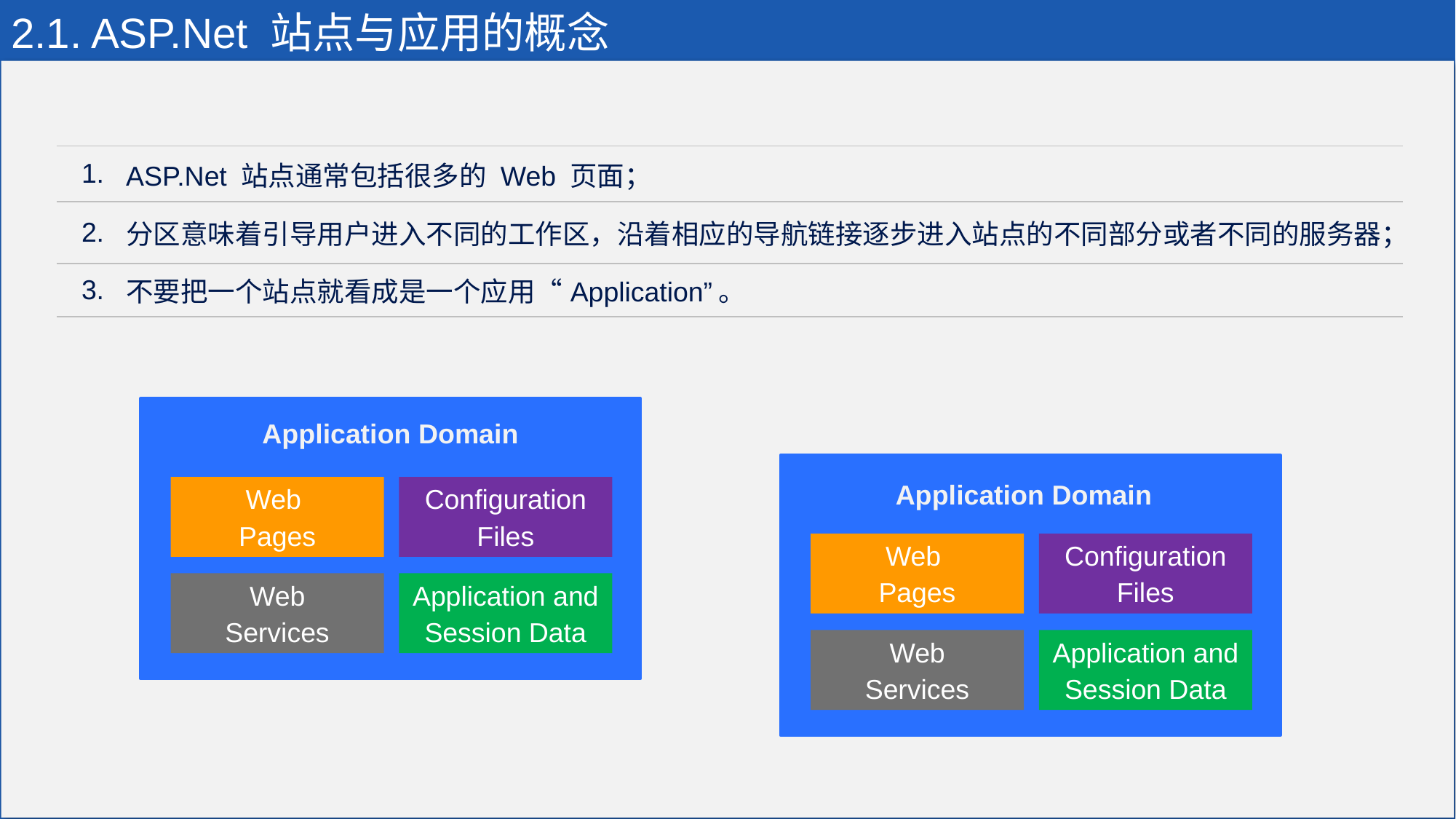

# 2.1. ASP.Net 站点与应用的概念
| 1. | ASP.Net 站点通常包括很多的 Web 页面； |
| --- | --- |
| 2. | 分区意味着引导用户进入不同的工作区，沿着相应的导航链接逐步进入站点的不同部分或者不同的服务器； |
| 3. | 不要把一个站点就看成是一个应用“Application”。 |

Application Domain
Web
Pages
Configuration
Files
Web
Services
Application and
Session Data

Application Domain
Web
Pages
Configuration
Files
Web
Services
Application and
Session Data